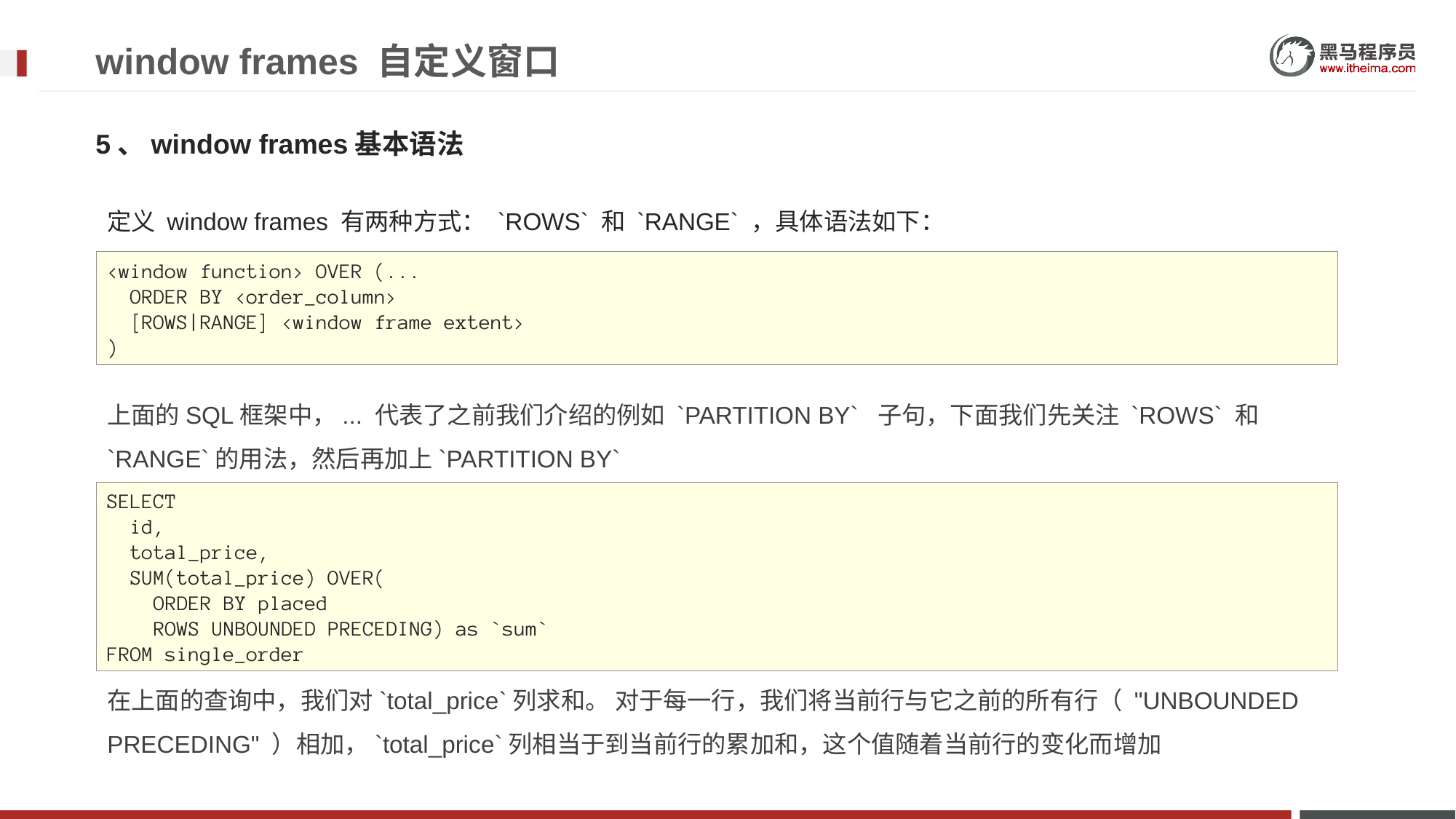

# window frames 自定义窗口
5、window frames基本语法
定义 window frames 有两种方式： `ROWS` 和 `RANGE` ，具体语法如下：

上面的SQL框架中，... 代表了之前我们介绍的例如 `PARTITION BY`  子句，下面我们先关注 `ROWS` 和 `RANGE`的用法，然后再加上`PARTITION BY`

在上面的查询中，我们对`total_price`列求和。 对于每一行，我们将当前行与它之前的所有行（ "UNBOUNDED PRECEDING" ）相加，`total_price`列相当于到当前行的累加和，这个值随着当前行的变化而增加

<window function> OVER (...
  ORDER BY <order_column>
  [ROWS|RANGE] <window frame extent>
)
SELECT
  id,
  total_price,
  SUM(total_price) OVER(
    ORDER BY placed
    ROWS UNBOUNDED PRECEDING) as `sum`
FROM single_order